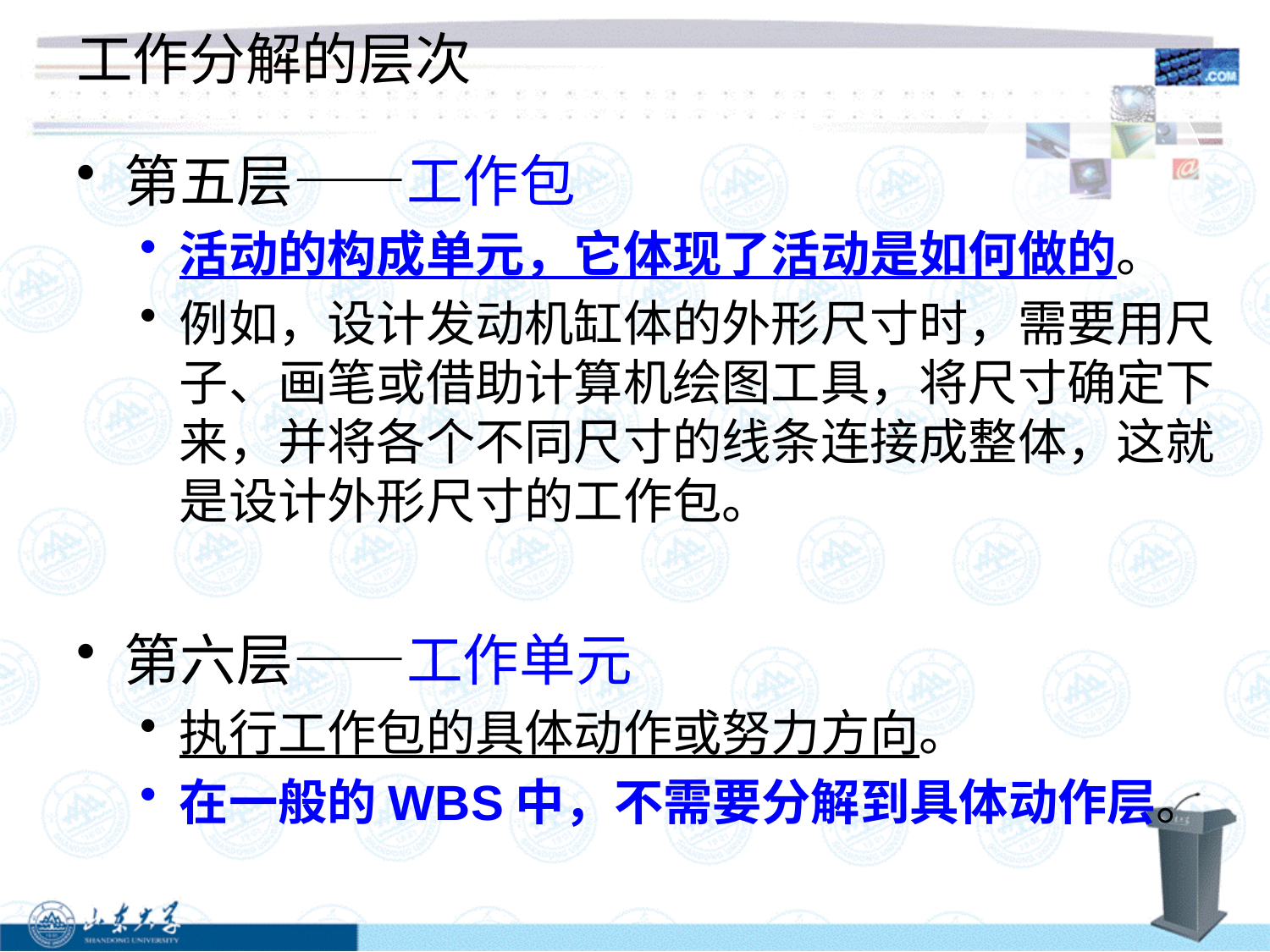

工作分解的层次
第五层——工作包
活动的构成单元，它体现了活动是如何做的。
例如，设计发动机缸体的外形尺寸时，需要用尺子、画笔或借助计算机绘图工具，将尺寸确定下来，并将各个不同尺寸的线条连接成整体，这就是设计外形尺寸的工作包。

第六层——工作单元
执行工作包的具体动作或努力方向。
在一般的WBS中，不需要分解到具体动作层。